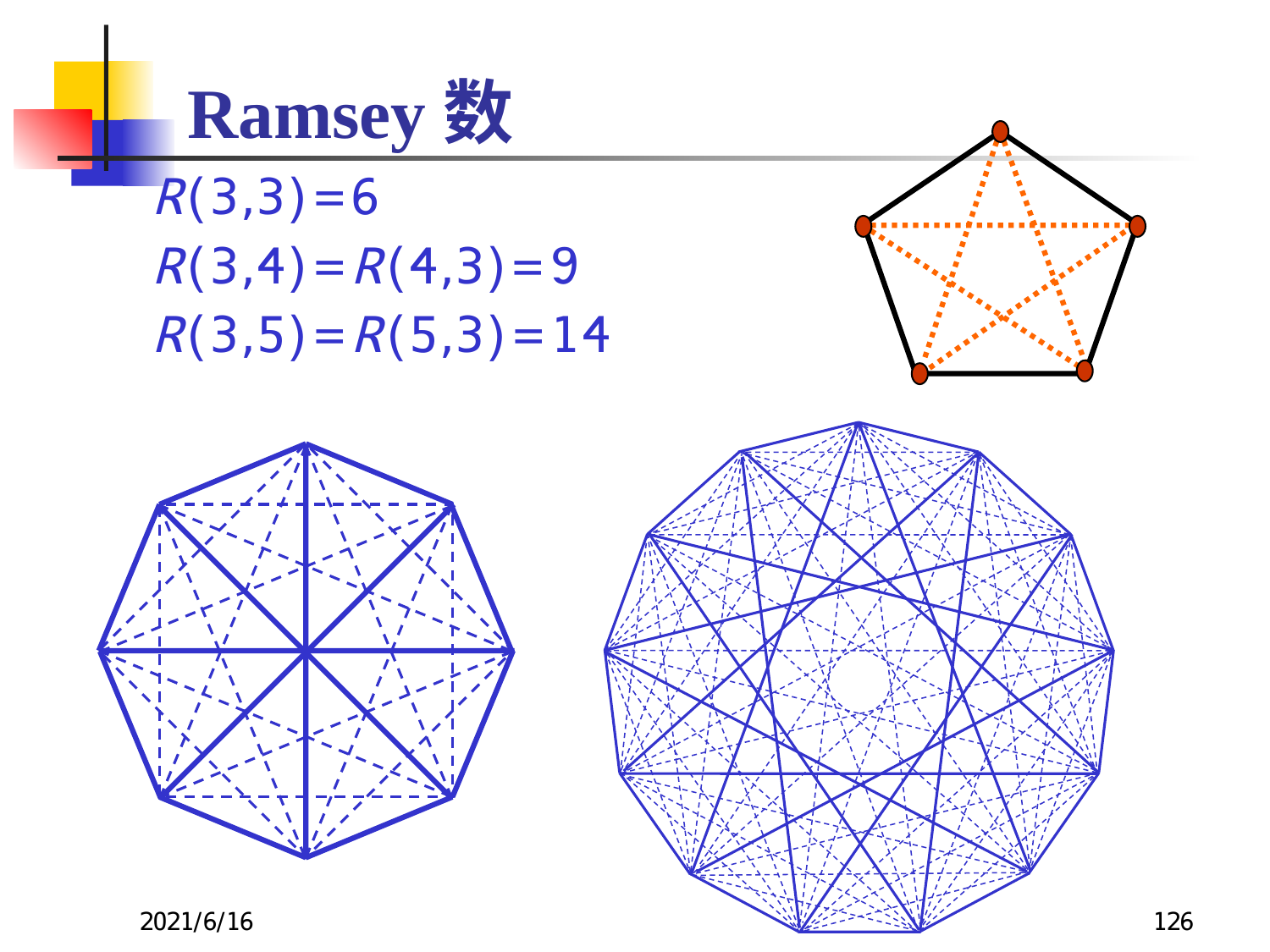

# Ramsey数

R(3,3)=6
R(3,4)=R(4,3)=9
R(3,5)=R(5,3)=14

2021/6/16
126